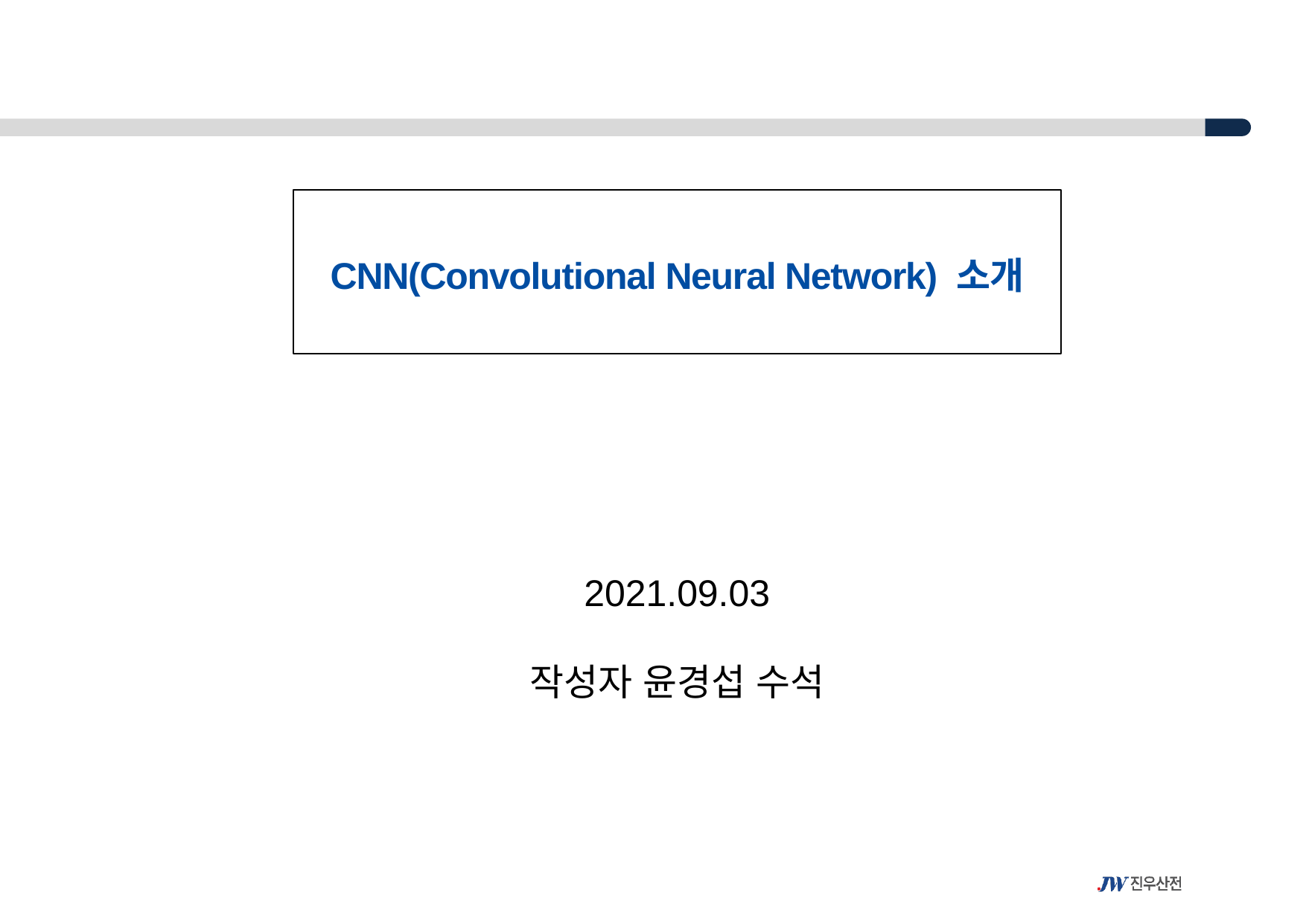

CNN(Convolutional Neural Network) 소개
2021.09.03

작성자 윤경섭 수석